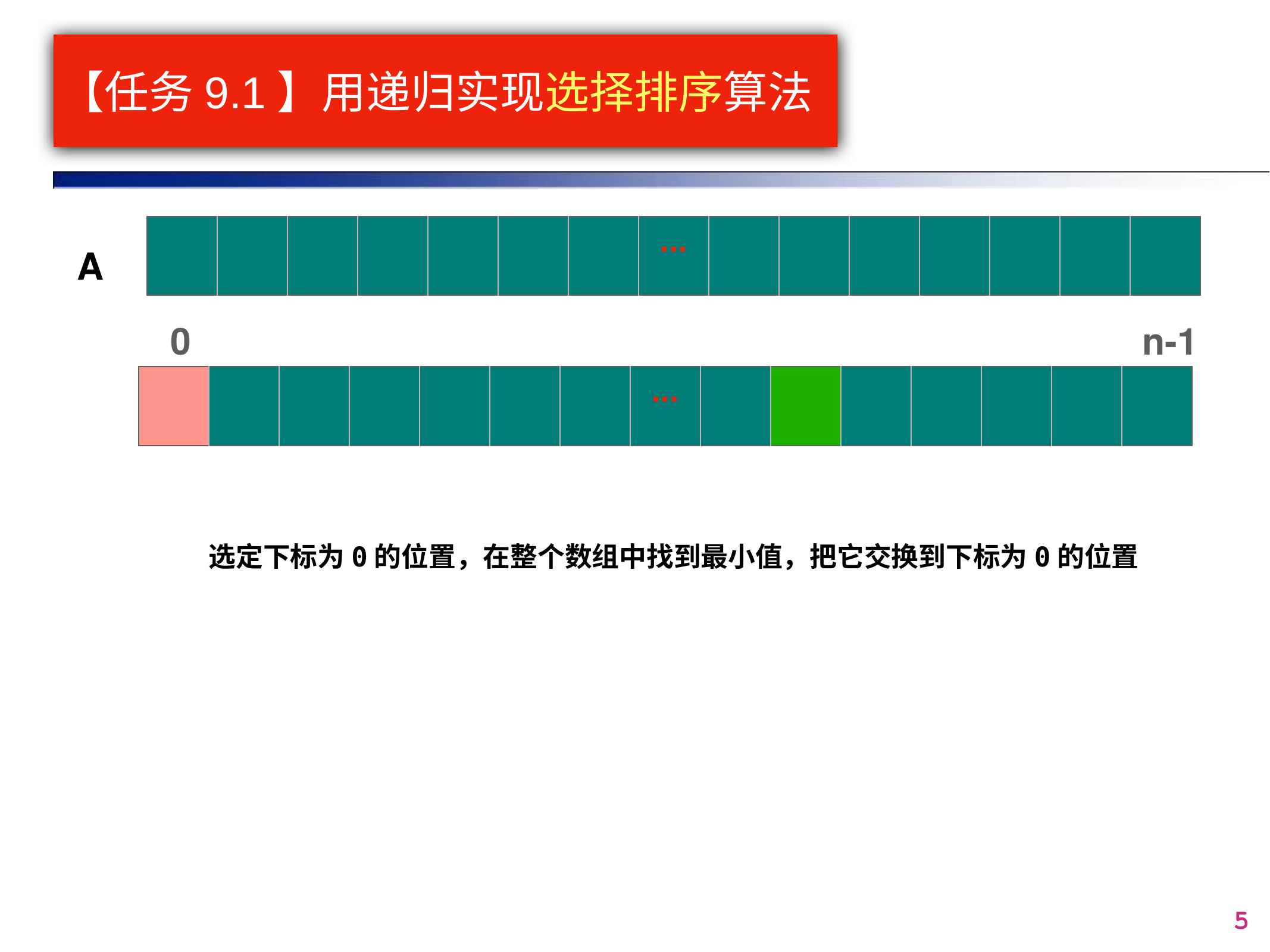

# 【任务9.1】用递归实现选择排序算法
|  |  |  |  |  |  |  | ... |  |  |  |  |  |  |  |
| --- | --- | --- | --- | --- | --- | --- | --- | --- | --- | --- | --- | --- | --- | --- |
A
0
n-1
|  |  |  |  |  |  |  | ... |  |  |  |  |  |  |  |
| --- | --- | --- | --- | --- | --- | --- | --- | --- | --- | --- | --- | --- | --- | --- |
选定下标为0的位置，在整个数组中找到最小值，把它交换到下标为0的位置
5